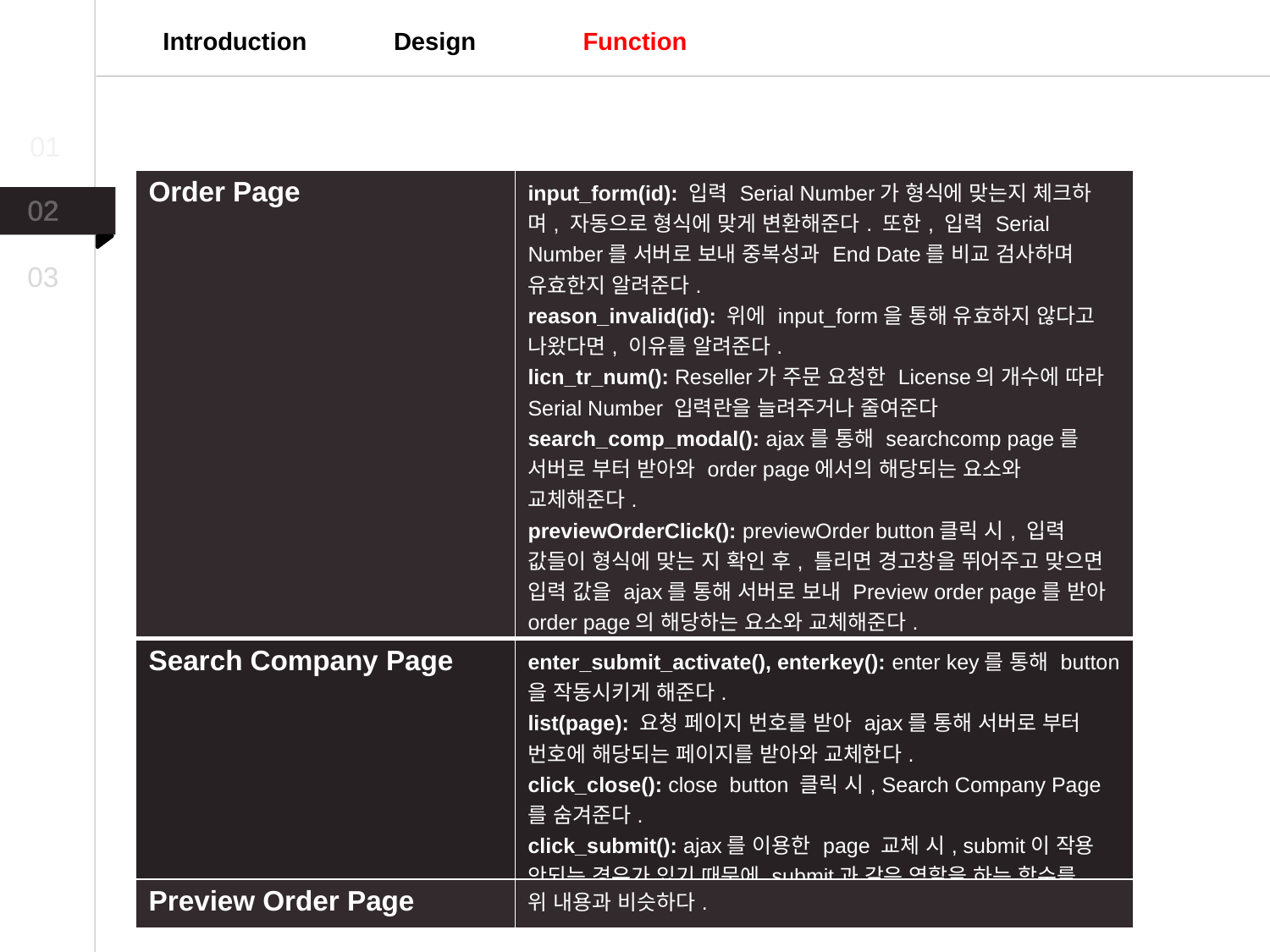

Function
Design
Introduction
01
| Order Page | input\_form(id): 입력 Serial Number가 형식에 맞는지 체크하며, 자동으로 형식에 맞게 변환해준다. 또한, 입력 Serial Number를 서버로 보내 중복성과 End Date를 비교 검사하며 유효한지 알려준다. reason\_invalid(id): 위에 input\_form을 통해 유효하지 않다고 나왔다면, 이유를 알려준다. licn\_tr\_num(): Reseller가 주문 요청한 License의 개수에 따라 Serial Number 입력란을 늘려주거나 줄여준다 search\_comp\_modal(): ajax를 통해 searchcomp page를 서버로 부터 받아와 order page에서의 해당되는 요소와 교체해준다. previewOrderClick(): previewOrder button클릭 시, 입력 값들이 형식에 맞는 지 확인 후, 틀리면 경고창을 뛰어주고 맞으면 입력 값을 ajax를 통해 서버로 보내 Preview order page를 받아 order page의 해당하는 요소와 교체해준다. chkDateFormat(), chgDateFormat(), JQchgDateFormat(selDateTypeVal): 날짜 데이터 입력 형식을 바꿔주고 형식에 맞는 지 체크한다. |
| --- | --- |
| Search Company Page | enter\_submit\_activate(), enterkey(): enter key를 통해 button을 작동시키게 해준다. list(page): 요청 페이지 번호를 받아 ajax를 통해 서버로 부터 번호에 해당되는 페이지를 받아와 교체한다. click\_close(): close button 클릭 시, Search Company Page를 숨겨준다. click\_submit(): ajax를 이용한 page 교체 시, submit이 작용 안되는 경우가 있기 때문에 submit과 같은 역할을 하는 함수를 선언해주었다. |
| Preview Order Page | 위 내용과 비슷하다. |
02

03